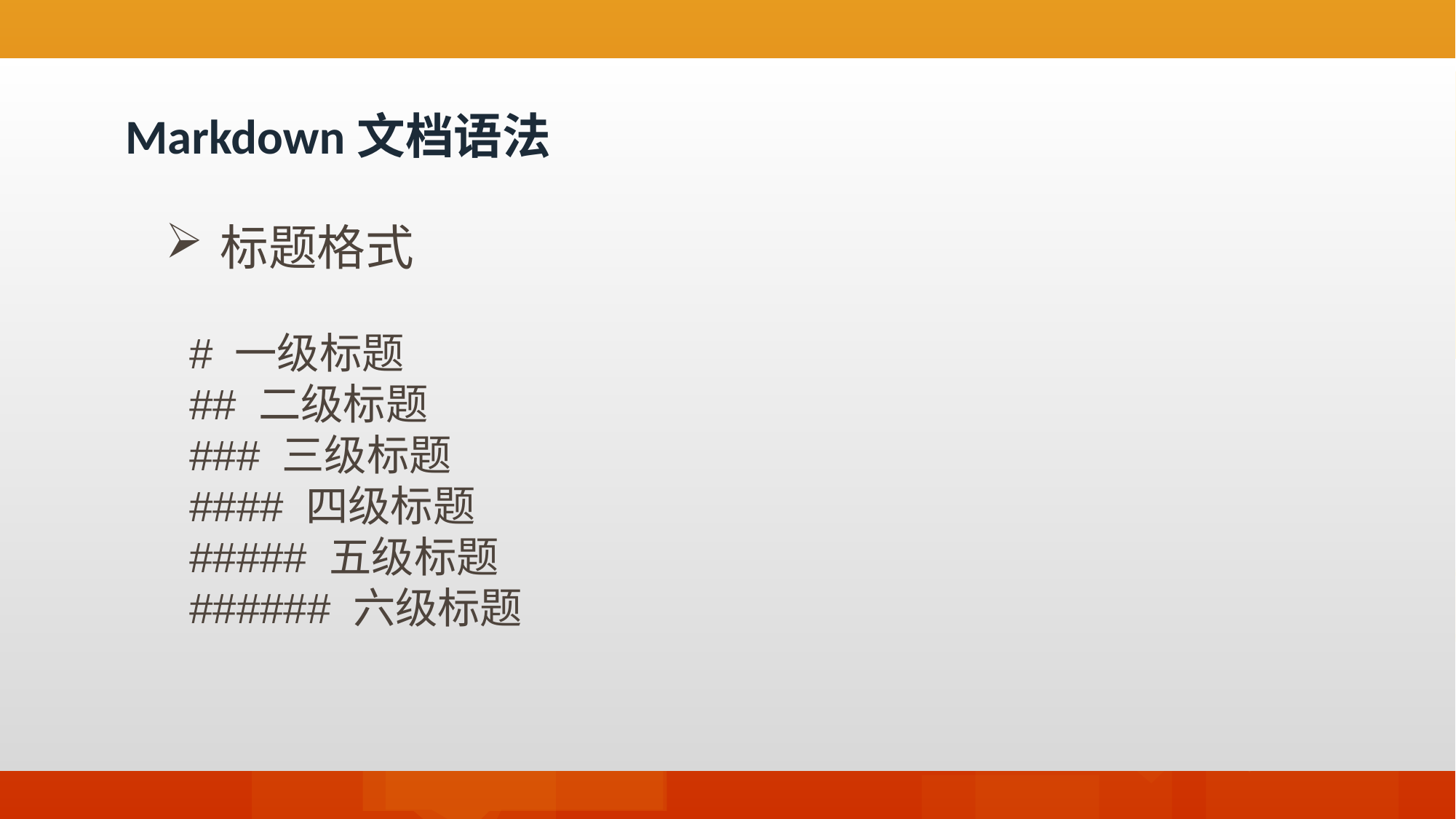

Markdown文档语法
标题格式

  # 一级标题
  ## 二级标题
  ### 三级标题
  #### 四级标题
  ##### 五级标题
  ###### 六级标题